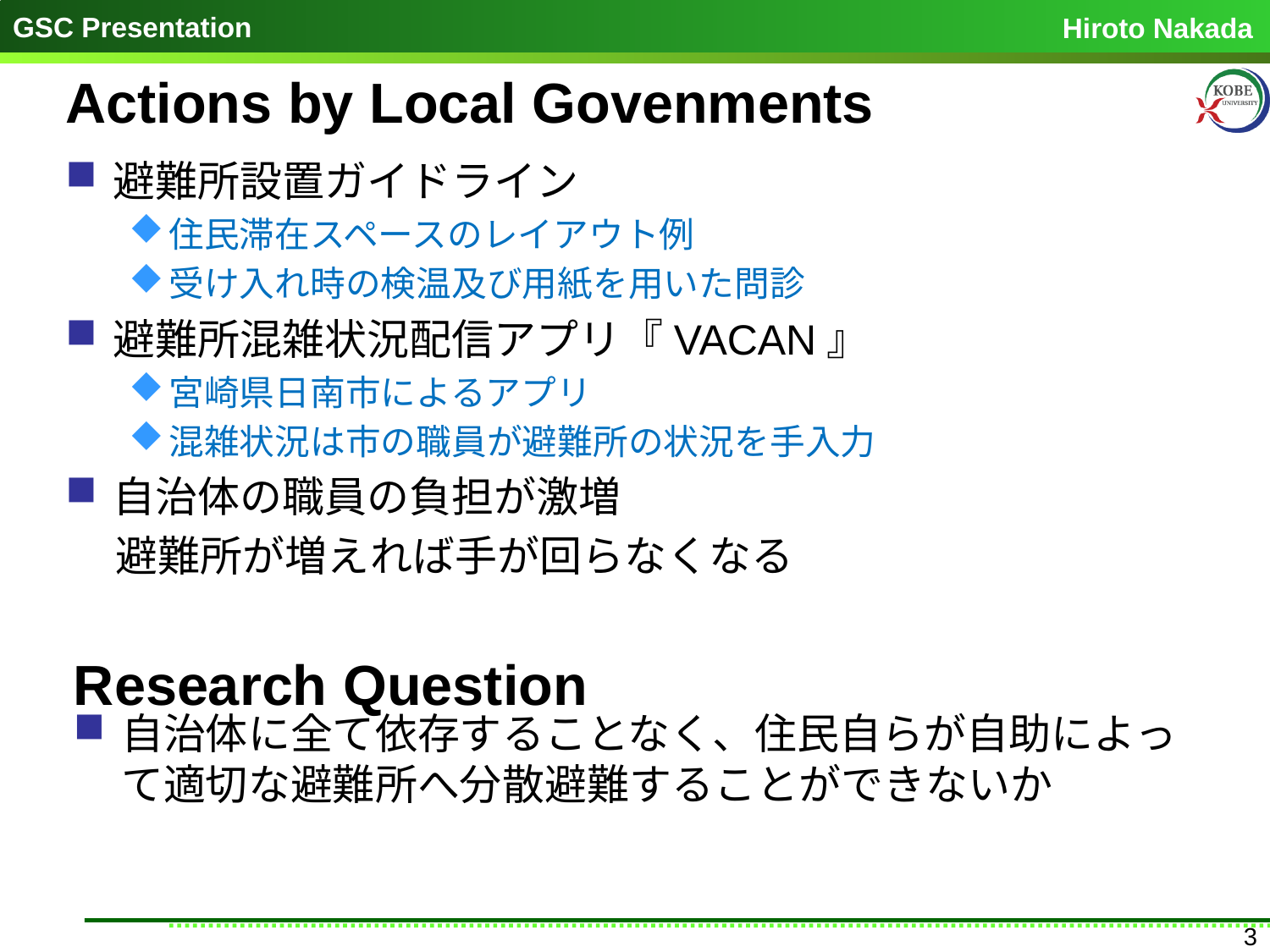

# Actions by Local Govenments
避難所設置ガイドライン
住民滞在スペースのレイアウト例
受け入れ時の検温及び用紙を用いた問診
避難所混雑状況配信アプリ『VACAN』
宮崎県日南市によるアプリ
混雑状況は市の職員が避難所の状況を手入力
自治体の職員の負担が激増
　避難所が増えれば手が回らなくなる

自治体に全て依存することなく、住民自らが自助によって適切な避難所へ分散避難することができないか

Research Question
3